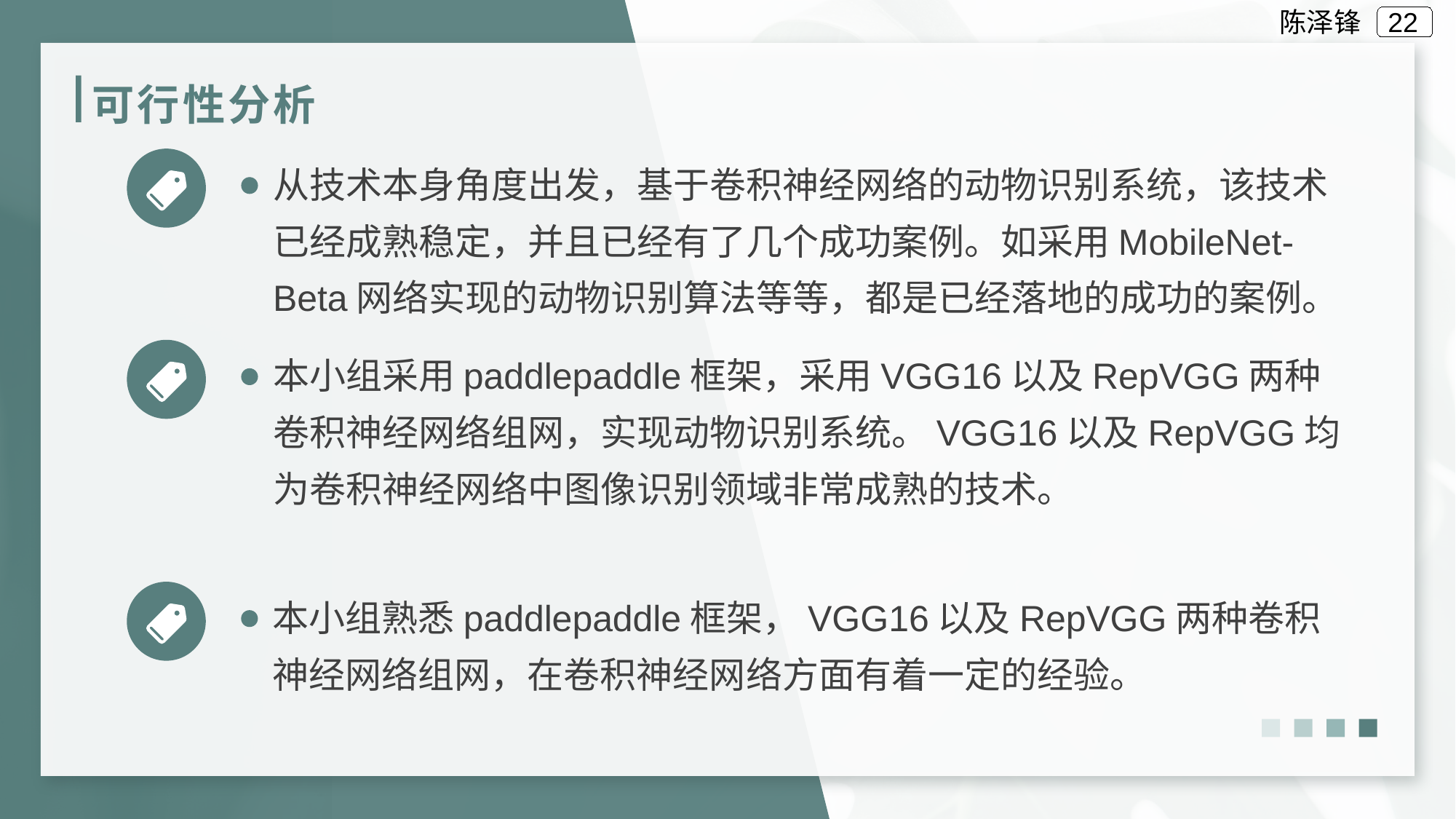

陈泽锋
# 可行性分析
从技术本身角度出发，基于卷积神经网络的动物识别系统，该技术已经成熟稳定，并且已经有了几个成功案例。如采用MobileNet-Beta网络实现的动物识别算法等等，都是已经落地的成功的案例。

本小组采用paddlepaddle框架，采用VGG16以及RepVGG两种卷积神经网络组网，实现动物识别系统。VGG16以及RepVGG均为卷积神经网络中图像识别领域非常成熟的技术。

本小组熟悉paddlepaddle框架，VGG16以及RepVGG两种卷积神经网络组网，在卷积神经网络方面有着一定的经验。